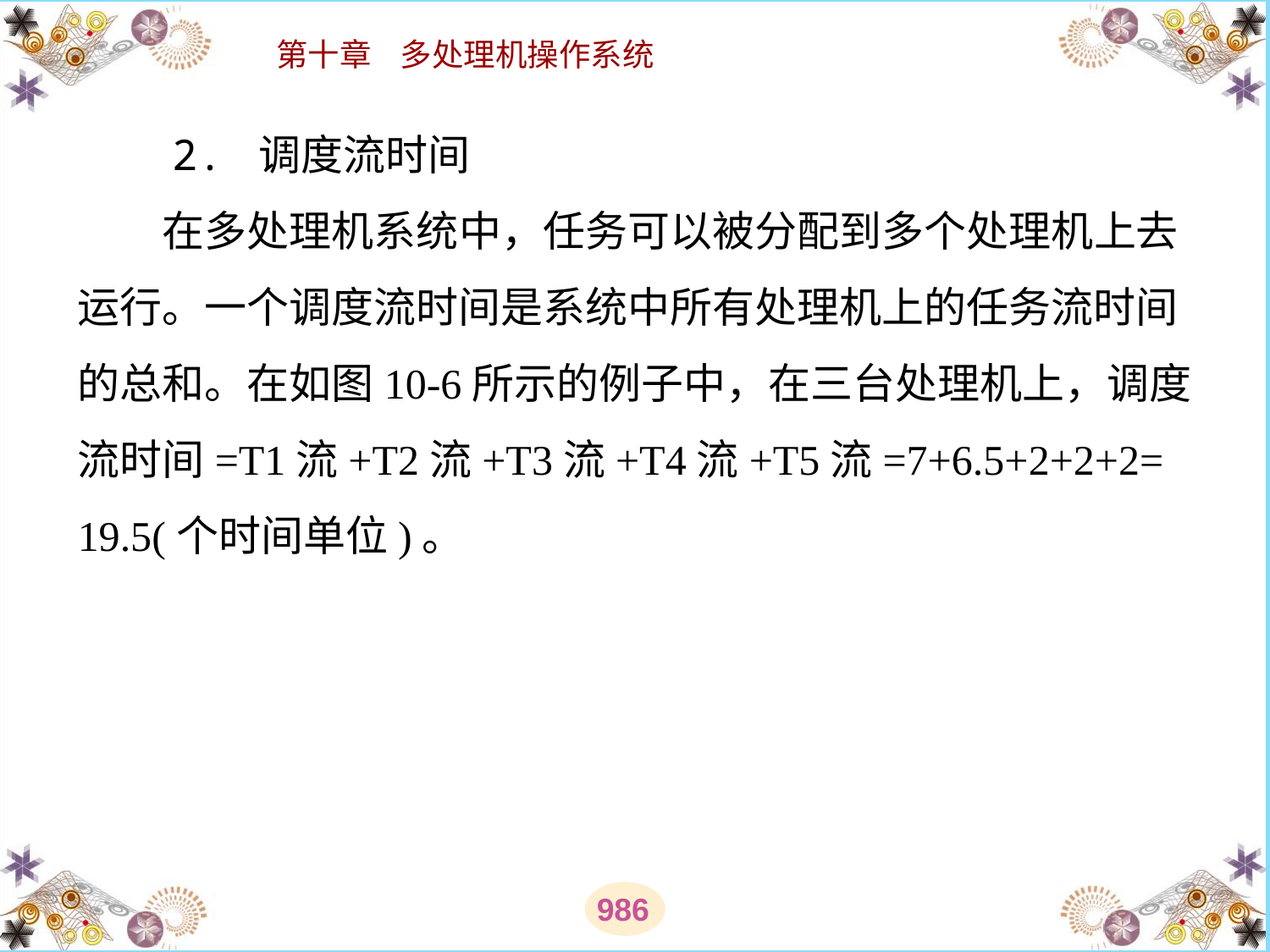

# 2. 调度流时间 　　在多处理机系统中，任务可以被分配到多个处理机上去运行。一个调度流时间是系统中所有处理机上的任务流时间的总和。在如图10-6所示的例子中，在三台处理机上，调度流时间=T1流+T2流+T3流+T4流+T5流=7+6.5+2+2+2= 19.5(个时间单位)。